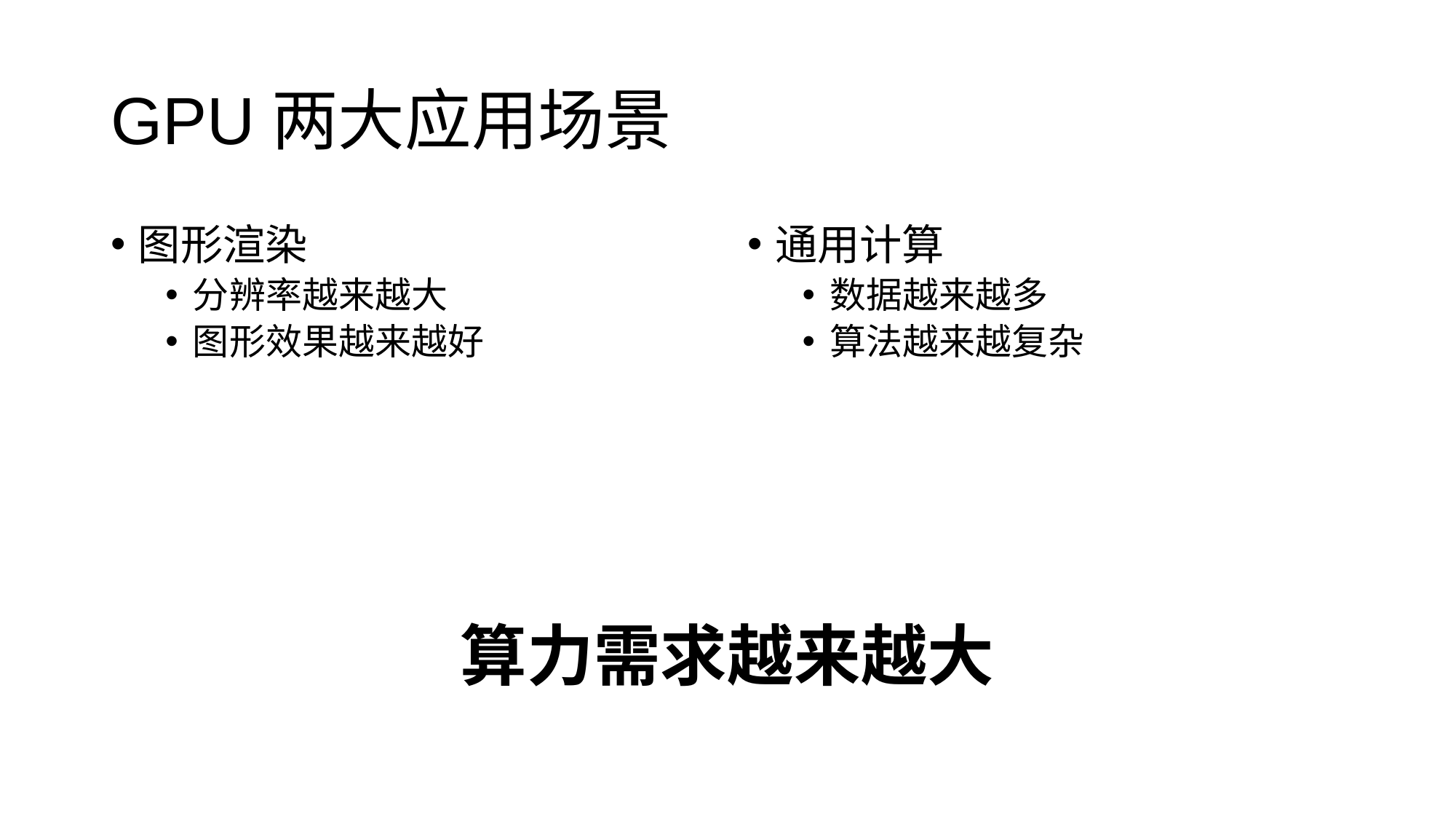

# GPU两大应用场景
图形渲染
分辨率越来越大
图形效果越来越好
通用计算
数据越来越多
算法越来越复杂

算力需求越来越大